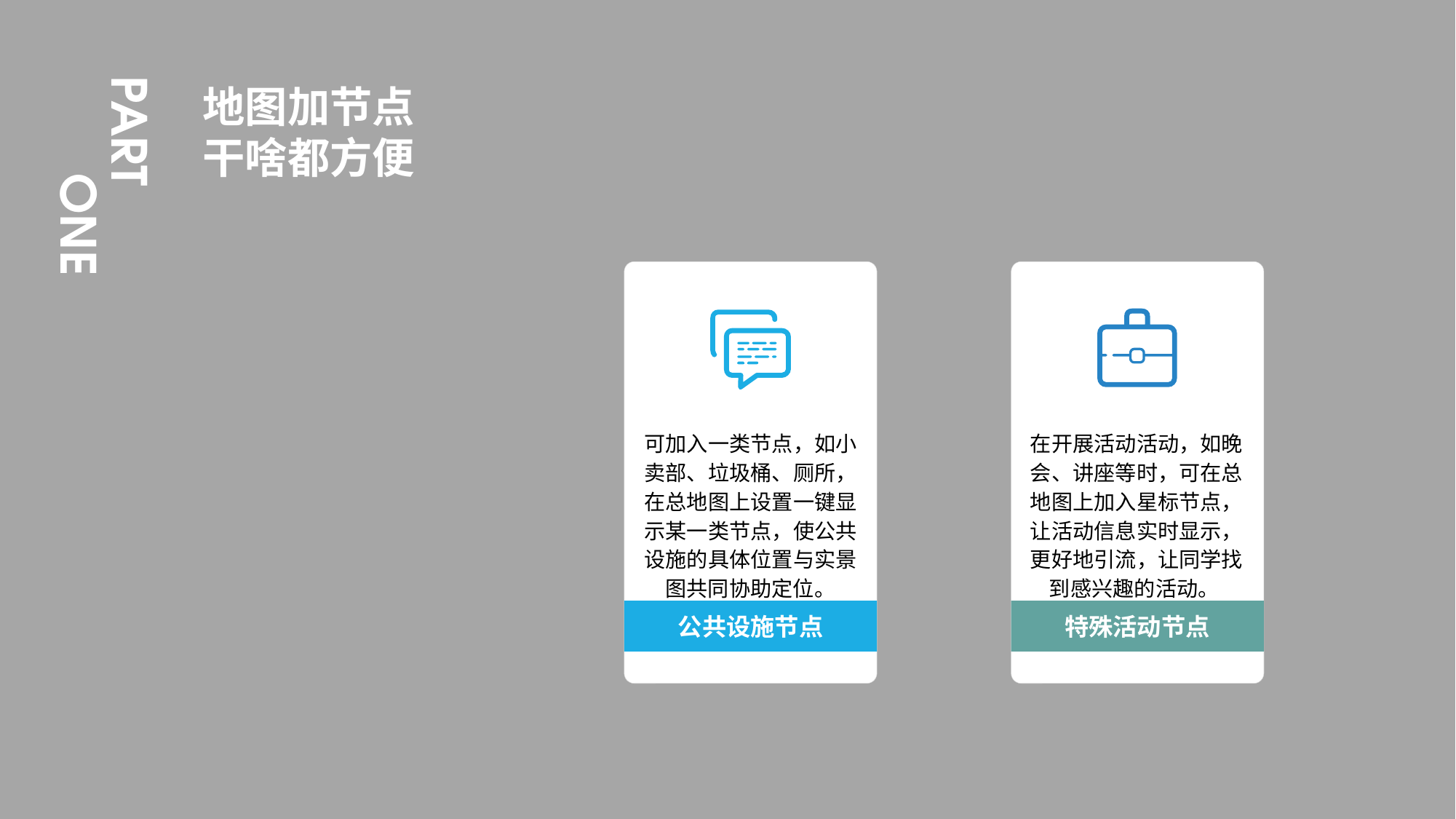

地图加节点
干啥都方便
The user can demonstrate on a projector or computer, or print the presentation and make it into a film to be used in a wider field

可加入一类节点，如小卖部、垃圾桶、厕所，在总地图上设置一键显示某一类节点，使公共设施的具体位置与实景图共同协助定位。

公共设施节点

在开展活动活动，如晚会、讲座等时，可在总地图上加入星标节点，让活动信息实时显示，更好地引流，让同学找到感兴趣的活动。

特殊活动节点